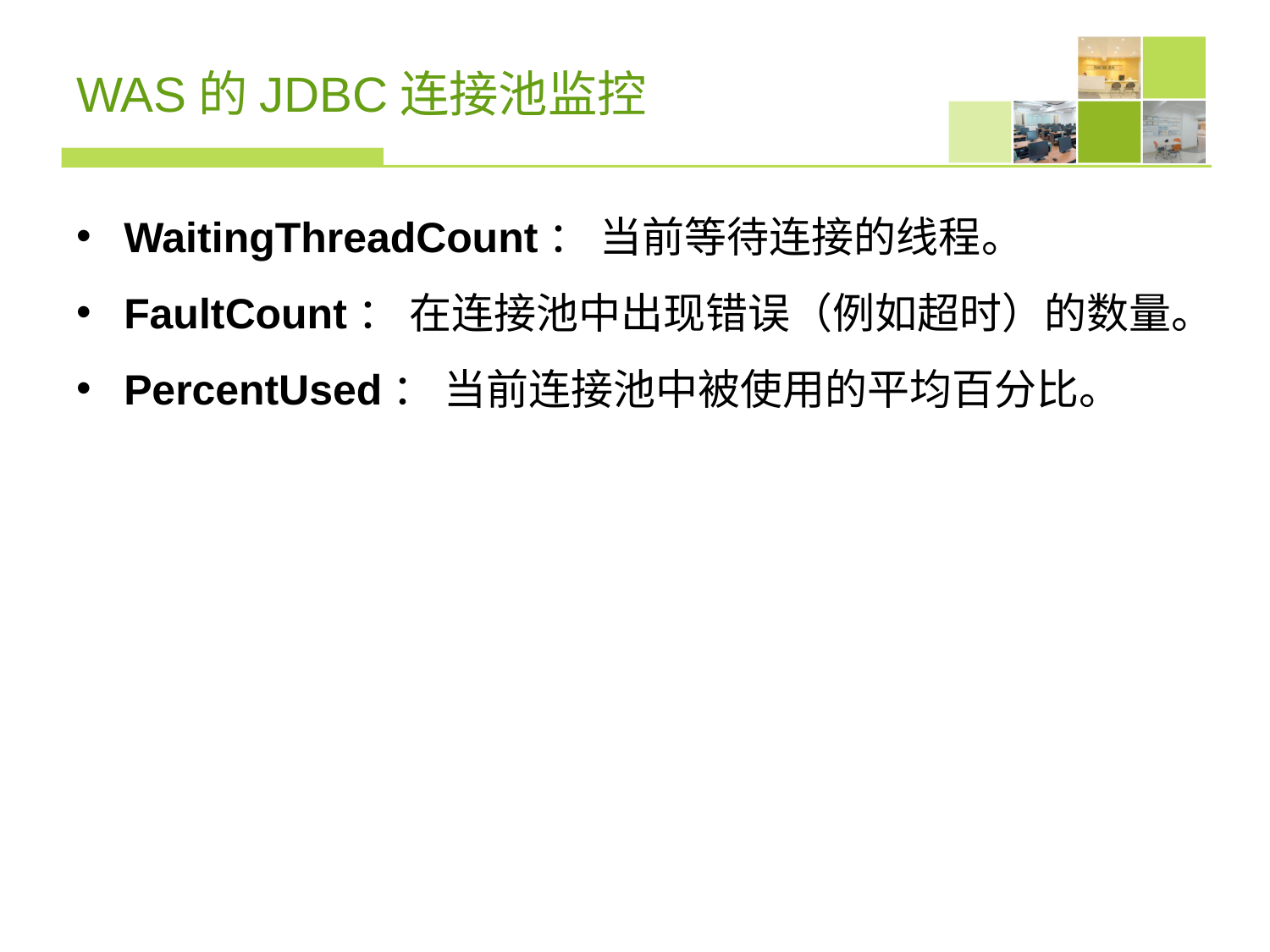

# WAS的JDBC连接池监控
WaitingThreadCount： 当前等待连接的线程。
FaultCount： 在连接池中出现错误（例如超时）的数量。
PercentUsed： 当前连接池中被使用的平均百分比。